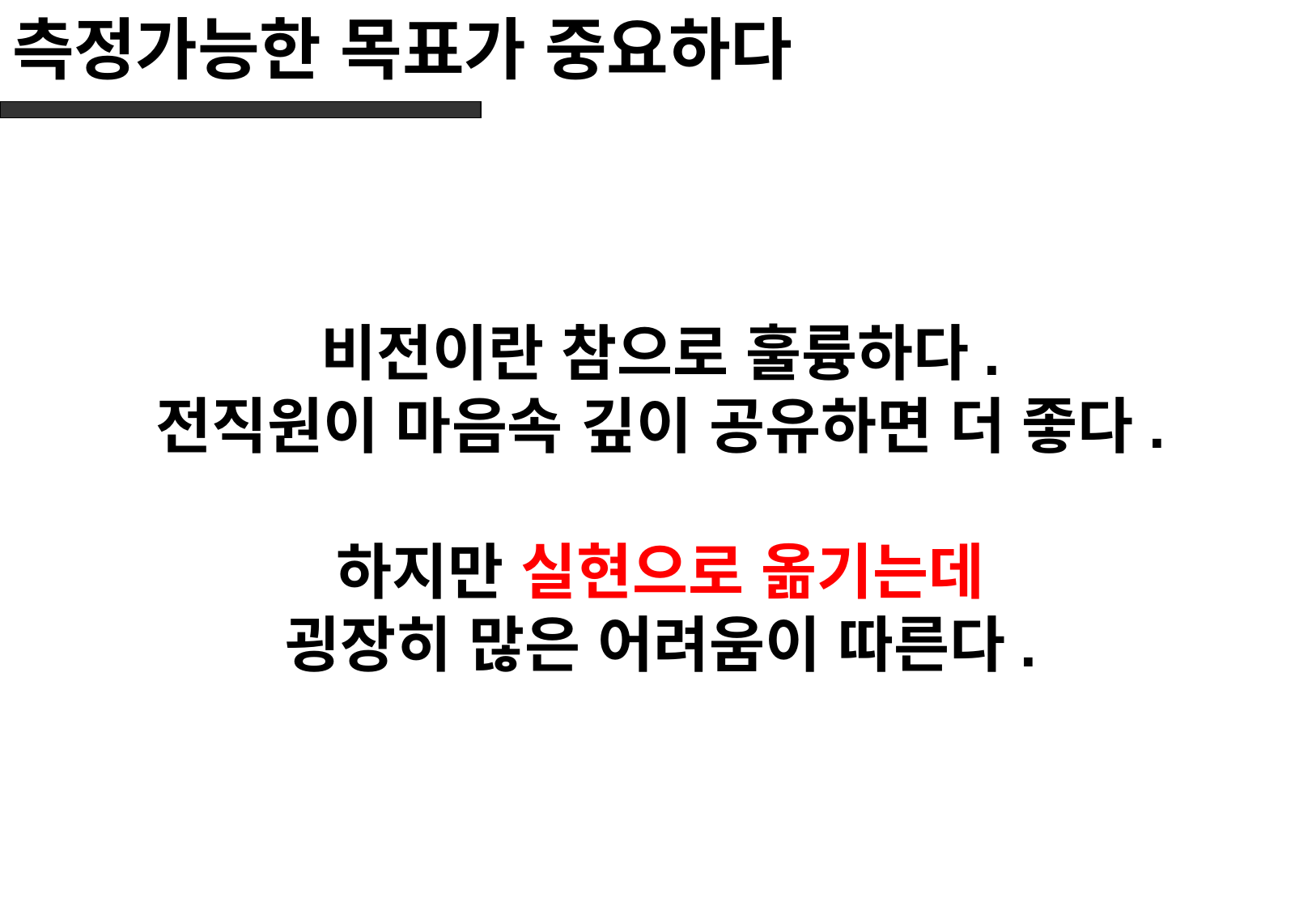

# 측정가능한 목표가 중요하다
비전이란 참으로 훌륭하다.
전직원이 마음속 깊이 공유하면 더 좋다.

하지만 실현으로 옮기는데
굉장히 많은 어려움이 따른다.